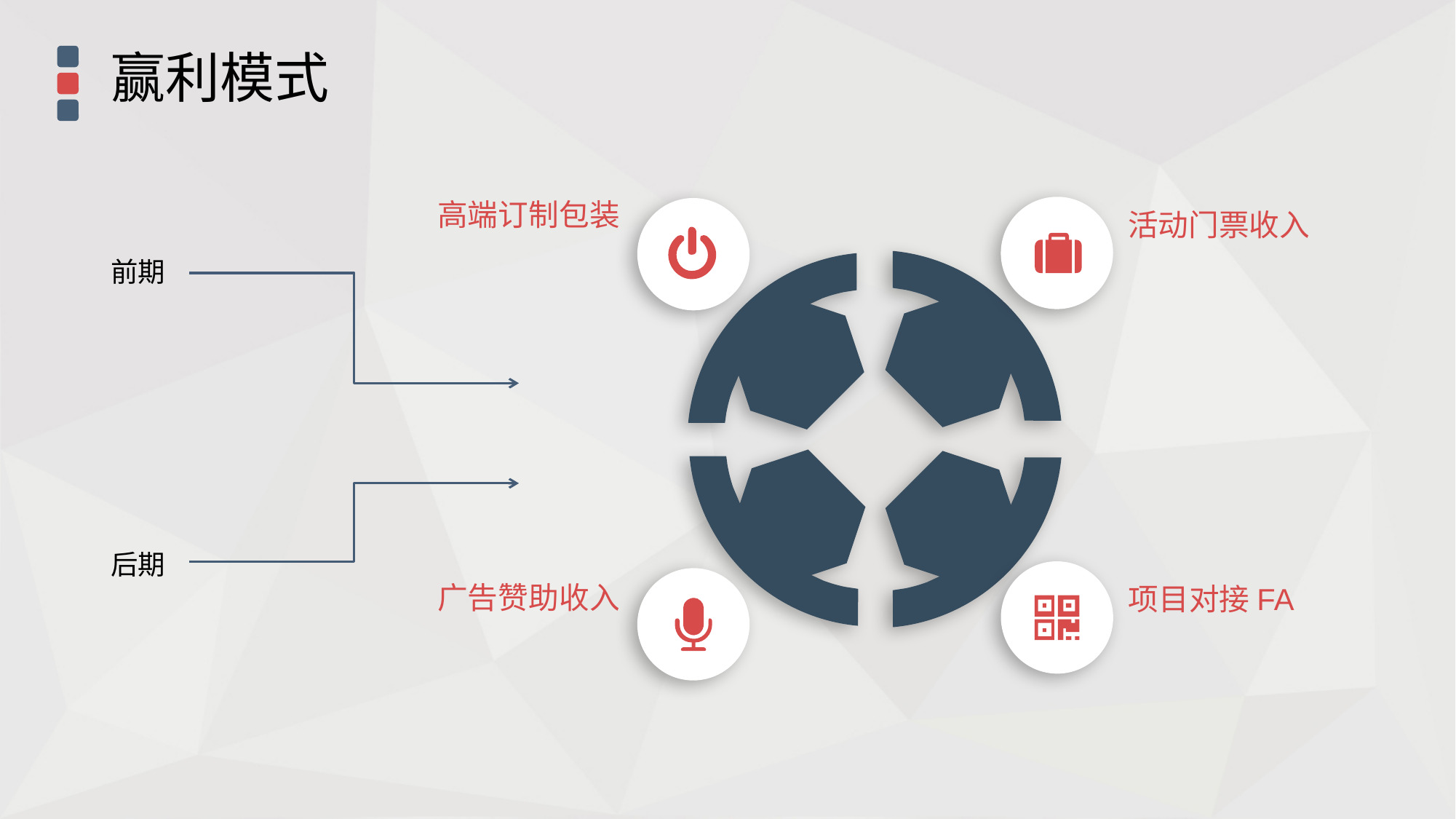

赢利模式
高端订制包装

活动门票收入

前期

广告赞助收入

项目对接FA

后期